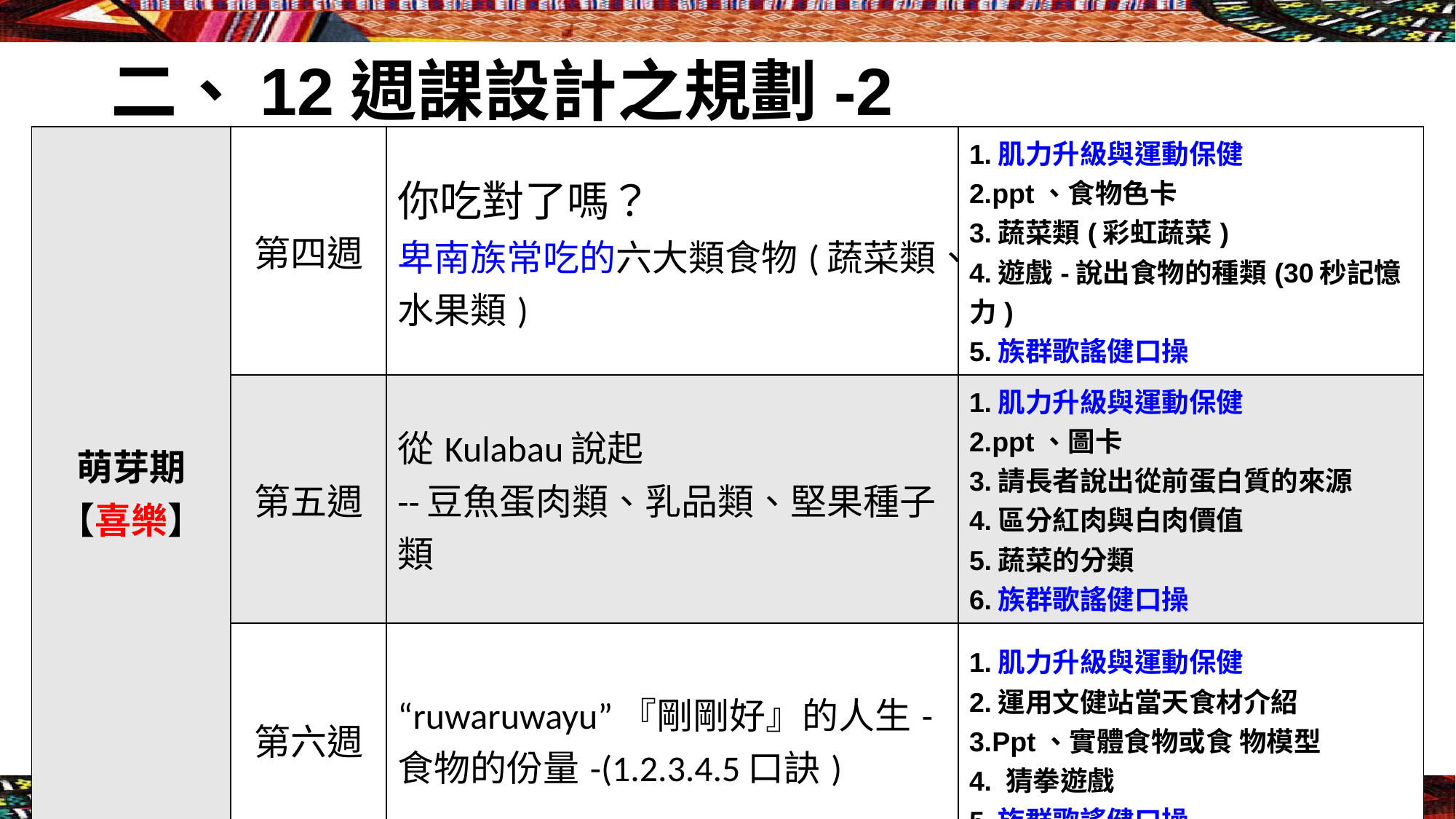

# 二、12週課設計之規劃-2
| 萌芽期 【喜樂】 | 第四週 | 你吃對了嗎？ 卑南族常吃的六大類食物(蔬菜類、水果類) | 1.肌力升級與運動保健 2.ppt、食物色卡 3.蔬菜類(彩虹蔬菜) 4.遊戲-說出食物的種類(30秒記憶力) 5.族群歌謠健口操 |
| --- | --- | --- | --- |
|  | 第五週 | 從Kulabau說起 --豆魚蛋肉類、乳品類、堅果種子類 | 1.肌力升級與運動保健 2.ppt、圖卡 3.請長者說出從前蛋白質的來源 4.區分紅肉與白肉價值 5.蔬菜的分類 6.族群歌謠健口操 |
|  | 第六週 | “ruwaruwayu”『剛剛好』的人生-食物的份量-(1.2.3.4.5口訣) | 1.肌力升級與運動保健 2.運用文健站當天食材介紹 3.Ppt、實體食物或食 物模型 4. 猜拳遊戲 5.族群歌謠健口操 |